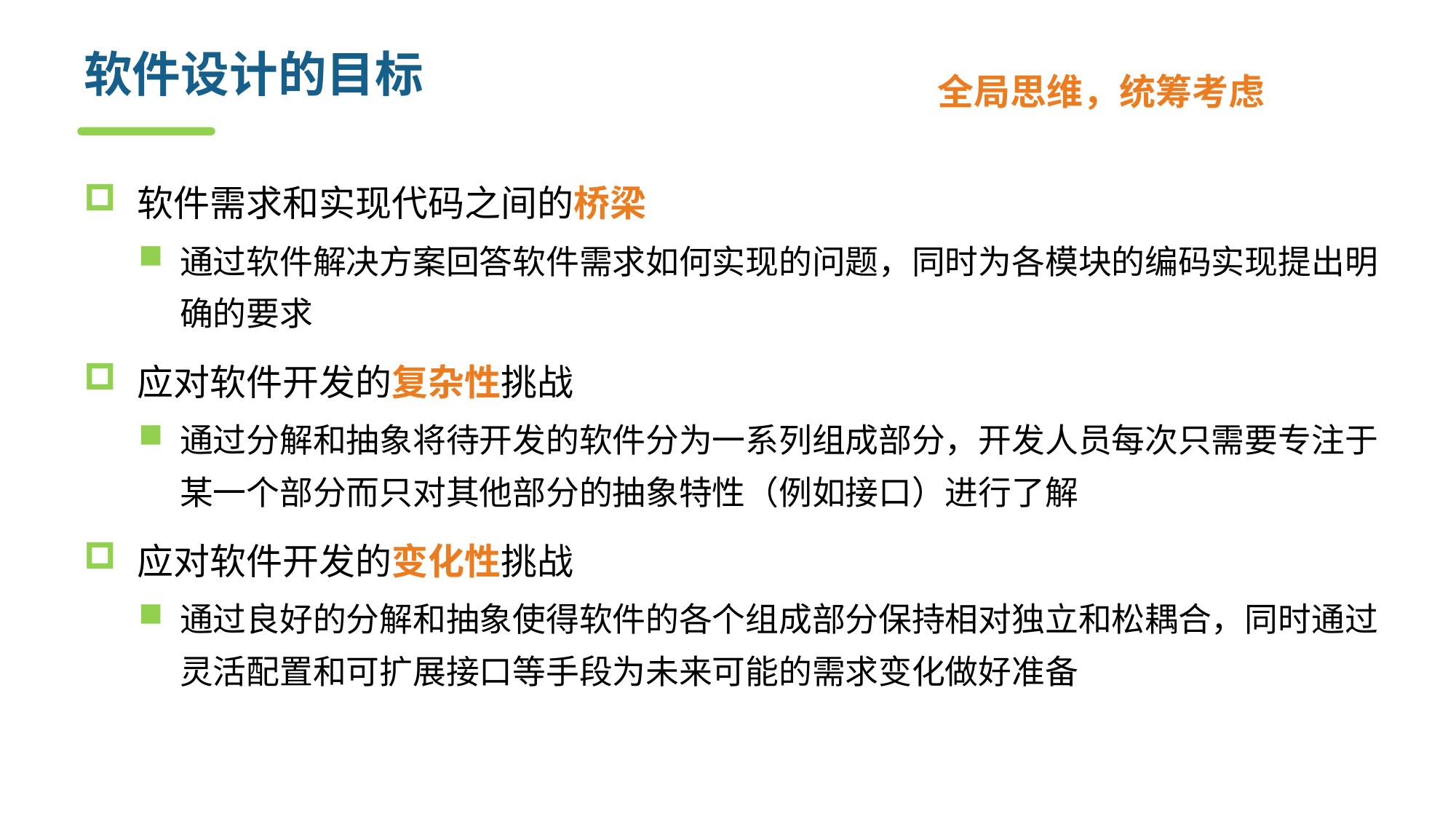

# 软件设计的目标
全局思维，统筹考虑
软件需求和实现代码之间的桥梁
通过软件解决方案回答软件需求如何实现的问题，同时为各模块的编码实现提出明确的要求
应对软件开发的复杂性挑战
通过分解和抽象将待开发的软件分为一系列组成部分，开发人员每次只需要专注于某一个部分而只对其他部分的抽象特性（例如接口）进行了解
应对软件开发的变化性挑战
通过良好的分解和抽象使得软件的各个组成部分保持相对独立和松耦合，同时通过灵活配置和可扩展接口等手段为未来可能的需求变化做好准备

3